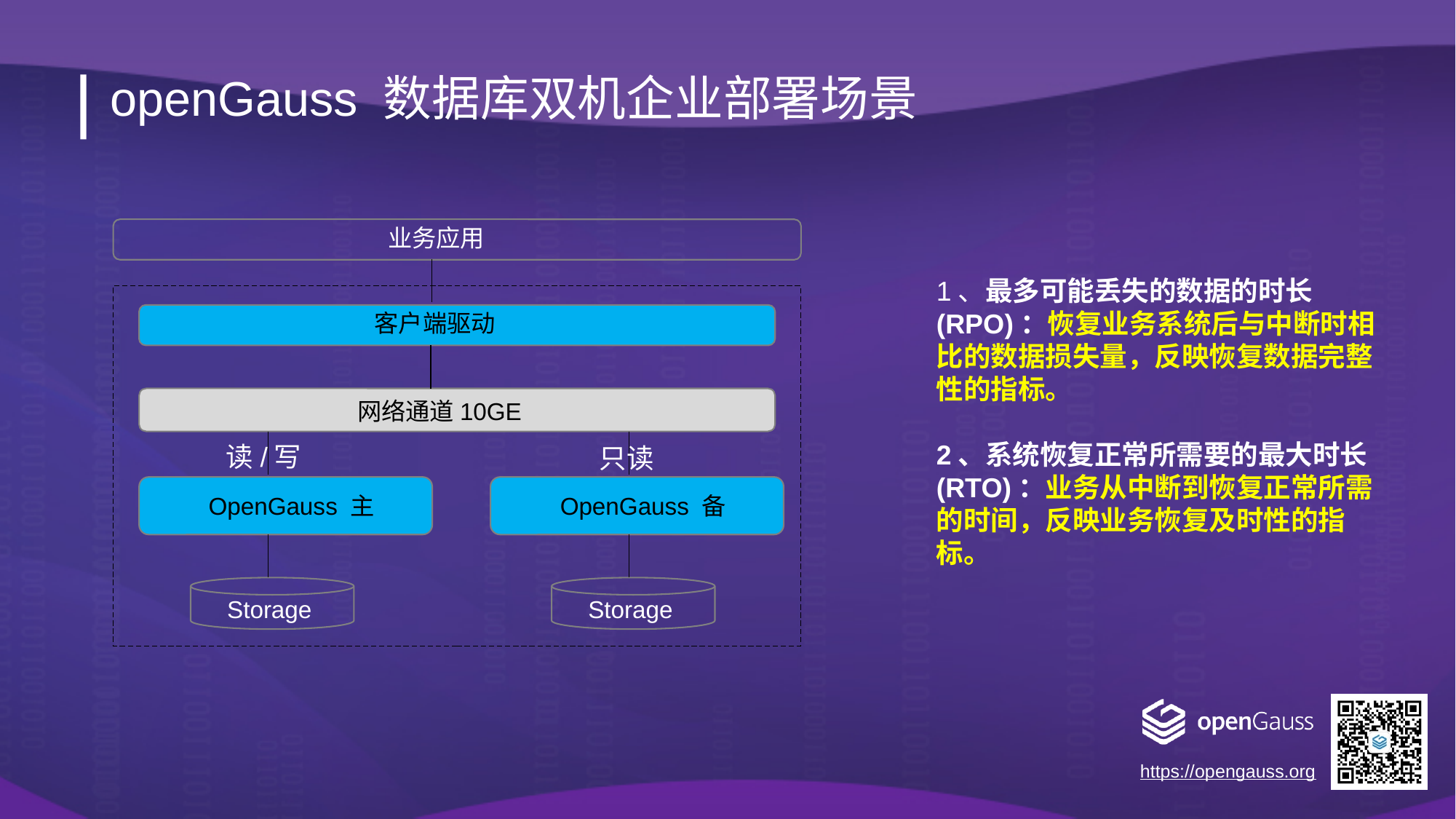

openGauss 数据库双机企业部署场景
业务应用

1、最多可能丢失的数据的时长(RPO)：恢复业务系统后与中断时相比的数据损失量，反映恢复数据完整性的指标。

2、系统恢复正常所需要的最大时长(RTO)：业务从中断到恢复正常所需的时间，反映业务恢复及时性的指标。

客户端驱动

网络通道10GE
读/写
只读

OpenGauss 主
OpenGauss 备

Storage
Storage